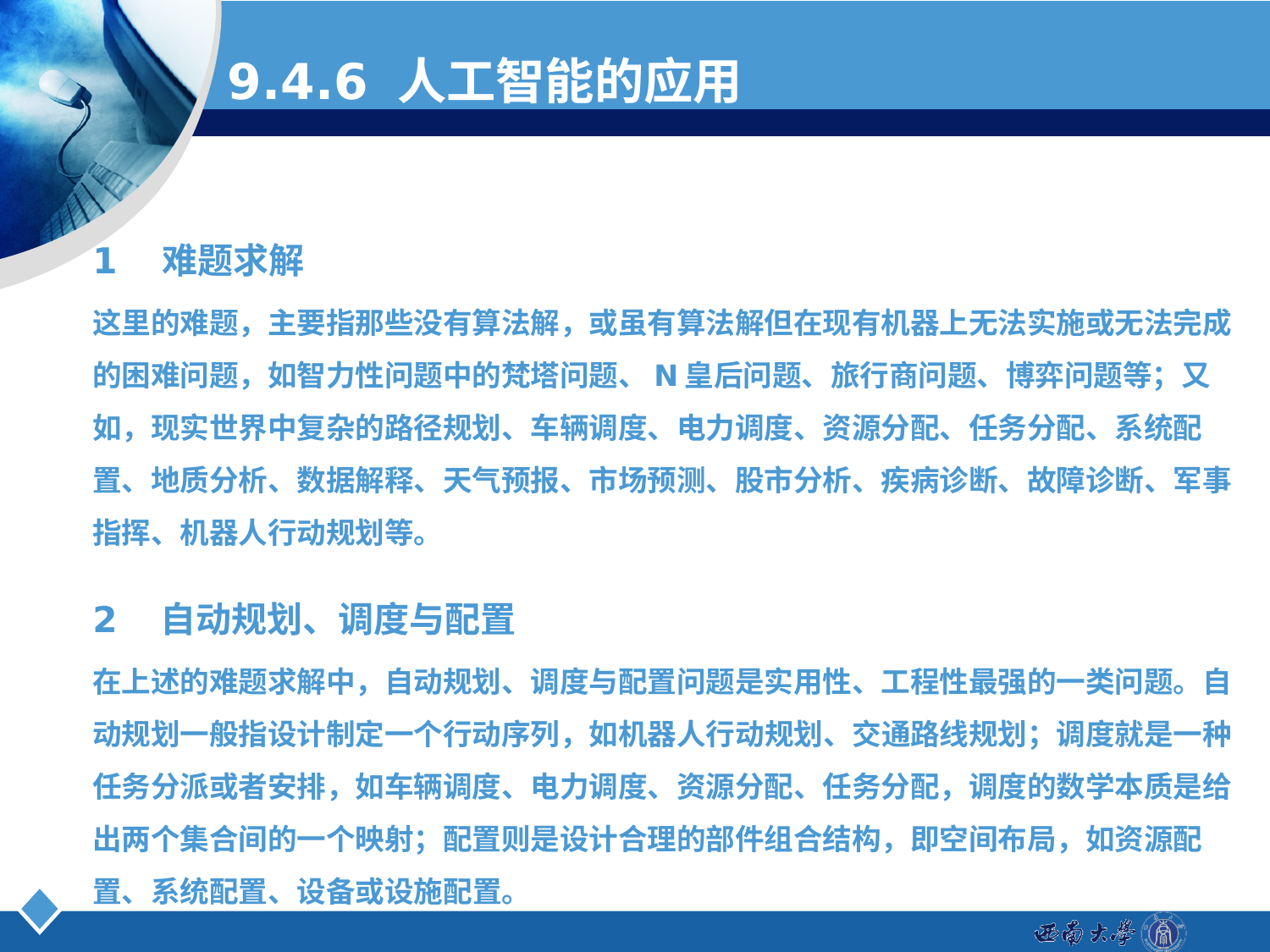

# 9.4.6 人工智能的应用

1   难题求解
这里的难题，主要指那些没有算法解，或虽有算法解但在现有机器上无法实施或无法完成的困难问题，如智力性问题中的梵塔问题、N皇后问题、旅行商问题、博弈问题等；又如，现实世界中复杂的路径规划、车辆调度、电力调度、资源分配、任务分配、系统配置、地质分析、数据解释、天气预报、市场预测、股市分析、疾病诊断、故障诊断、军事指挥、机器人行动规划等。

2　自动规划、调度与配置
在上述的难题求解中，自动规划、调度与配置问题是实用性、工程性最强的一类问题。自动规划一般指设计制定一个行动序列，如机器人行动规划、交通路线规划；调度就是一种任务分派或者安排，如车辆调度、电力调度、资源分配、任务分配，调度的数学本质是给出两个集合间的一个映射；配置则是设计合理的部件组合结构，即空间布局，如资源配置、系统配置、设备或设施配置。